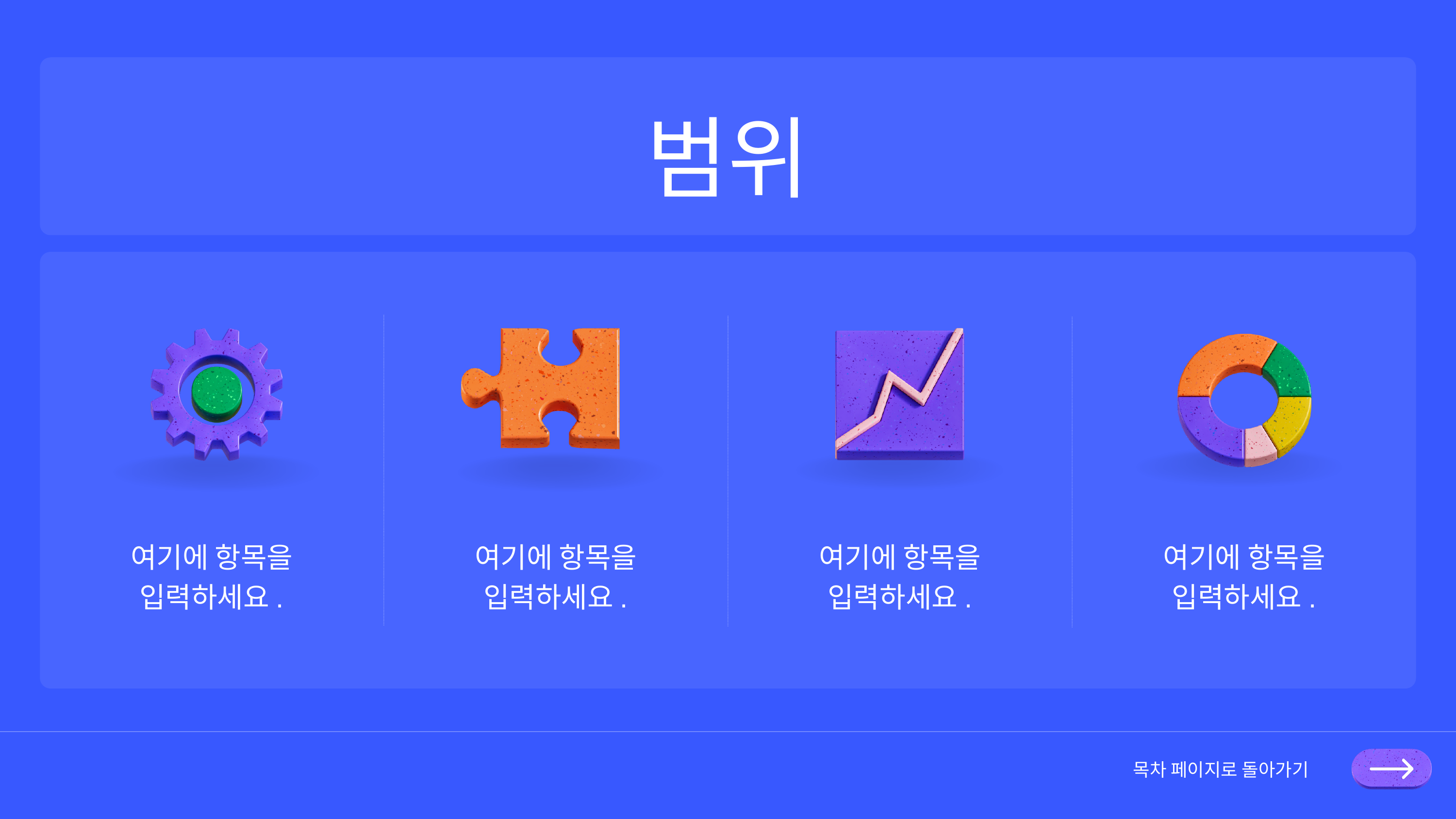

범위

여기에 항목을
입력하세요.
여기에 항목을
입력하세요.
여기에 항목을
입력하세요.
여기에 항목을
입력하세요.

목차 페이지로 돌아가기